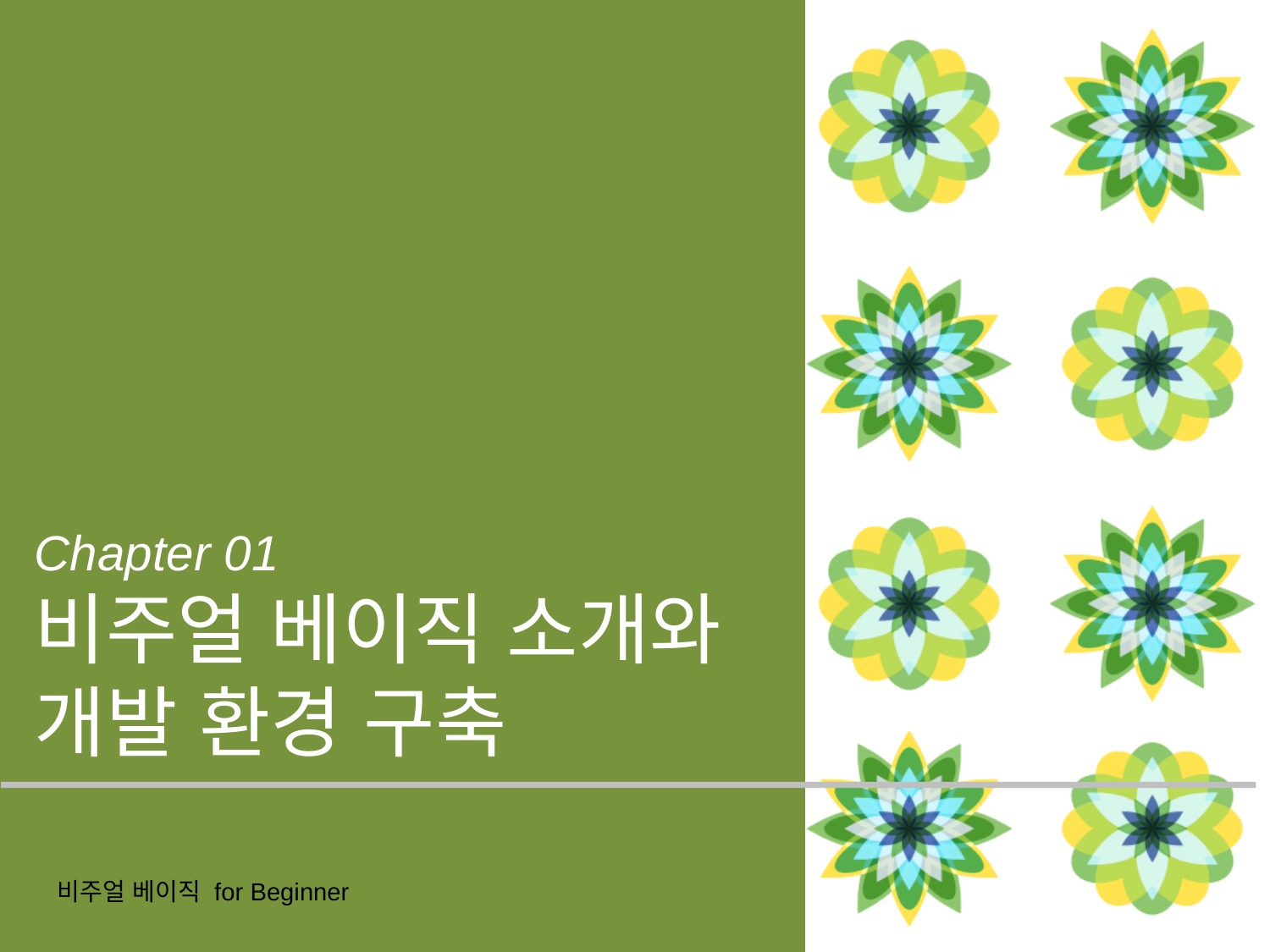

# Chapter 01 비주얼 베이직 소개와 개발 환경 구축